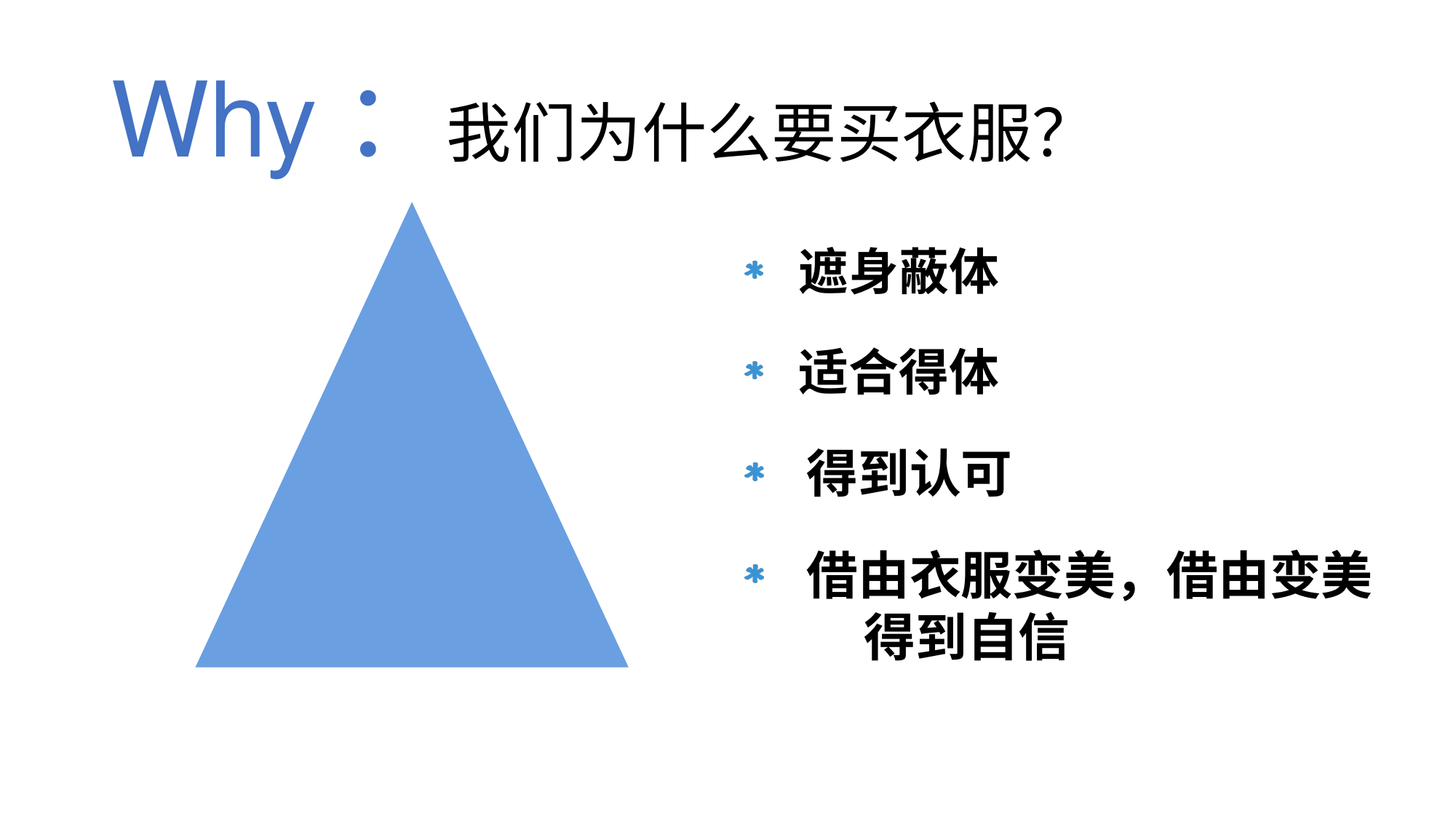

# Why：我们为什么要买衣服？

遮身蔽体
适合得体
 得到认可
 借由衣服变美，借由变美         得到自信